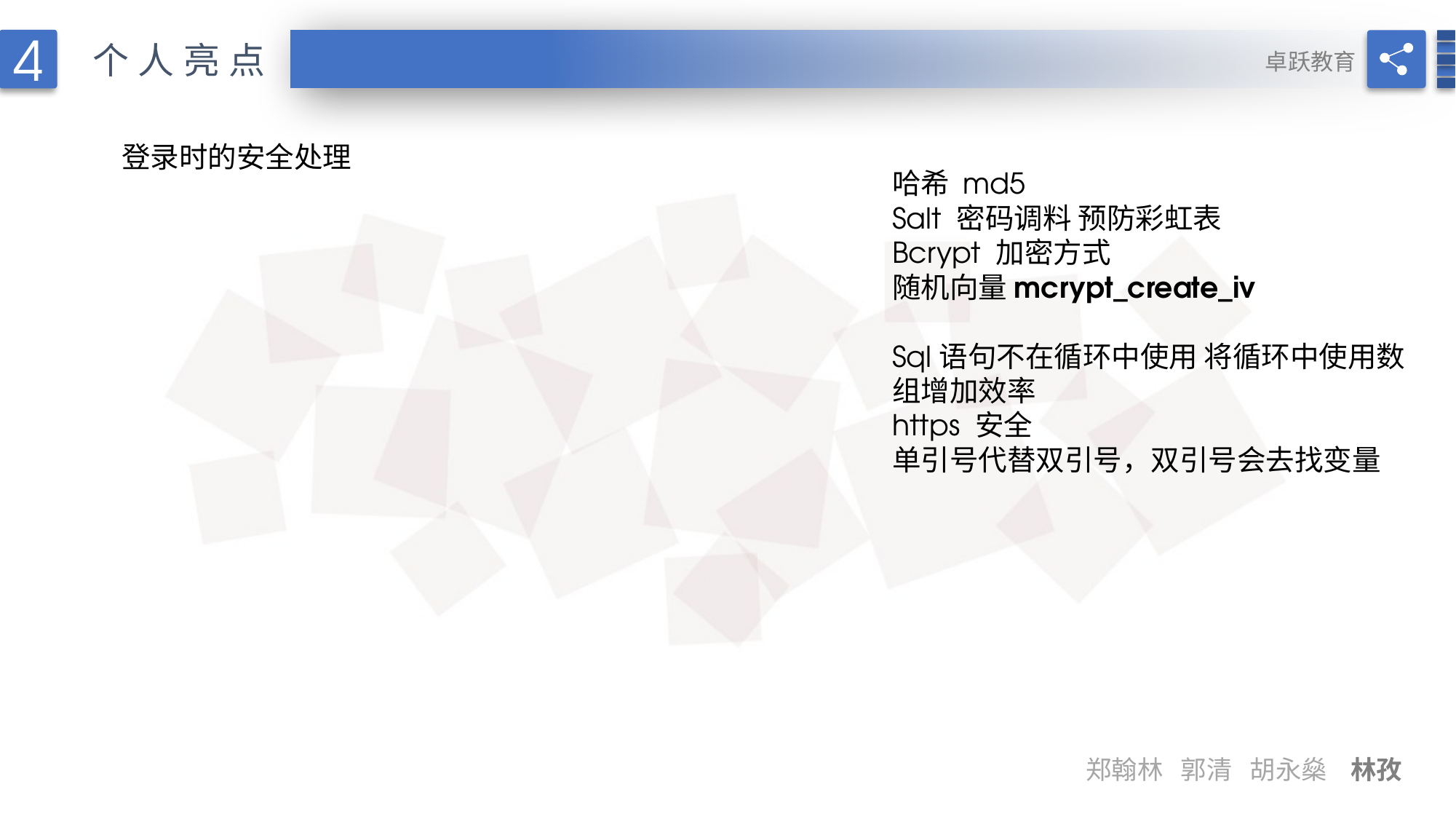

4

个人亮点
卓跃教育
登录时的安全处理

哈希 md5
Salt 密码调料 预防彩虹表
Bcrypt 加密方式
随机向量mcrypt_create_iv

Sql语句不在循环中使用 将循环中使用数组增加效率
https 安全
单引号代替双引号，双引号会去找变量

郑翰林   郭清   胡永燊    林孜